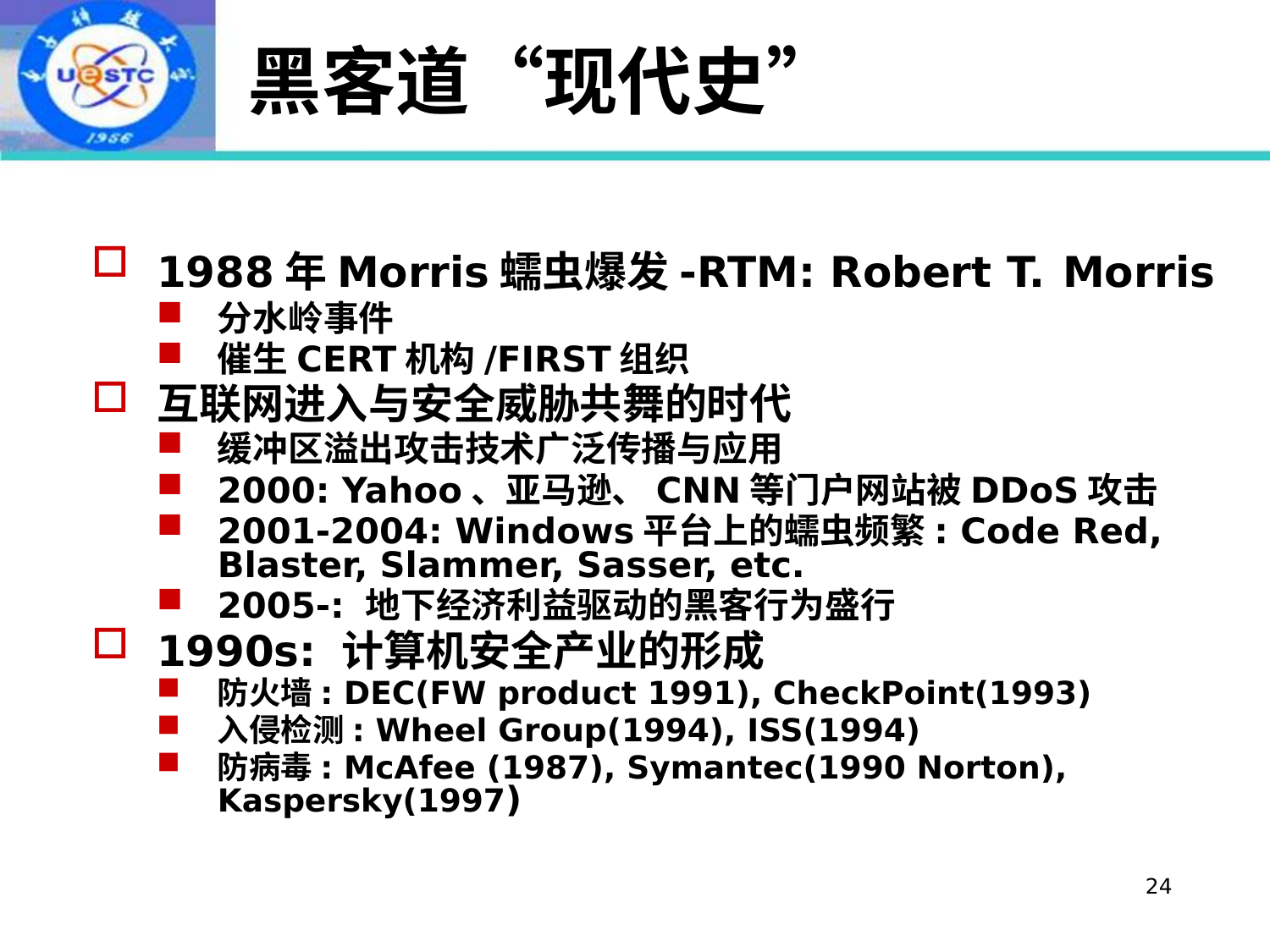

# 黑客道“现代史”
1988年Morris蠕虫爆发-RTM: Robert T. Morris
分水岭事件
催生CERT机构/FIRST组织
互联网进入与安全威胁共舞的时代
缓冲区溢出攻击技术广泛传播与应用
2000: Yahoo、亚马逊、CNN等门户网站被DDoS攻击
2001-2004: Windows平台上的蠕虫频繁: Code Red, Blaster, Slammer, Sasser, etc.
2005-: 地下经济利益驱动的黑客行为盛行
1990s: 计算机安全产业的形成
防火墙: DEC(FW product 1991), CheckPoint(1993)
入侵检测: Wheel Group(1994), ISS(1994)
防病毒: McAfee (1987), Symantec(1990 Norton), Kaspersky(1997)

24